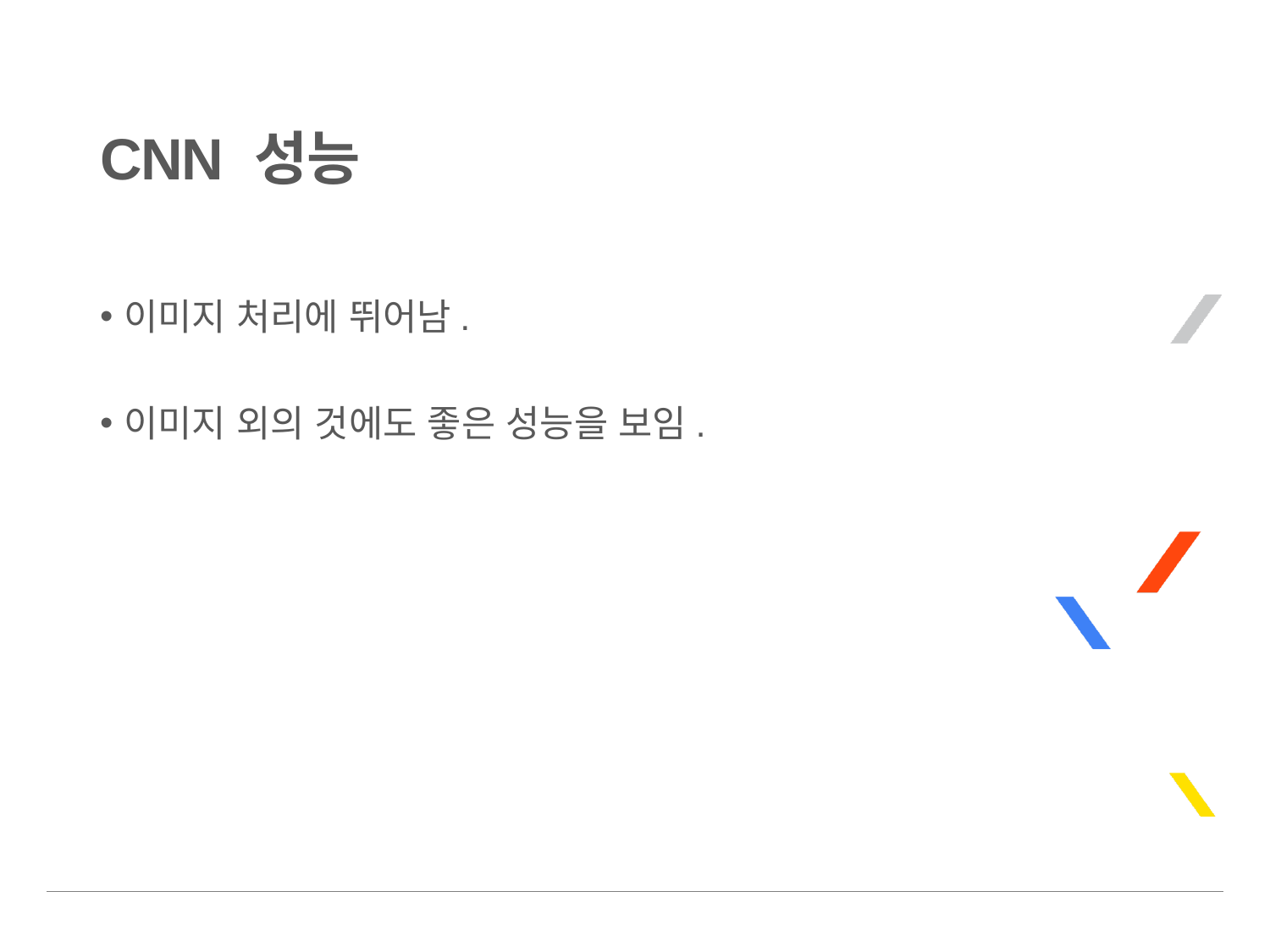

# CNN 성능
이미지 처리에 뛰어남.

이미지 외의 것에도 좋은 성능을 보임.